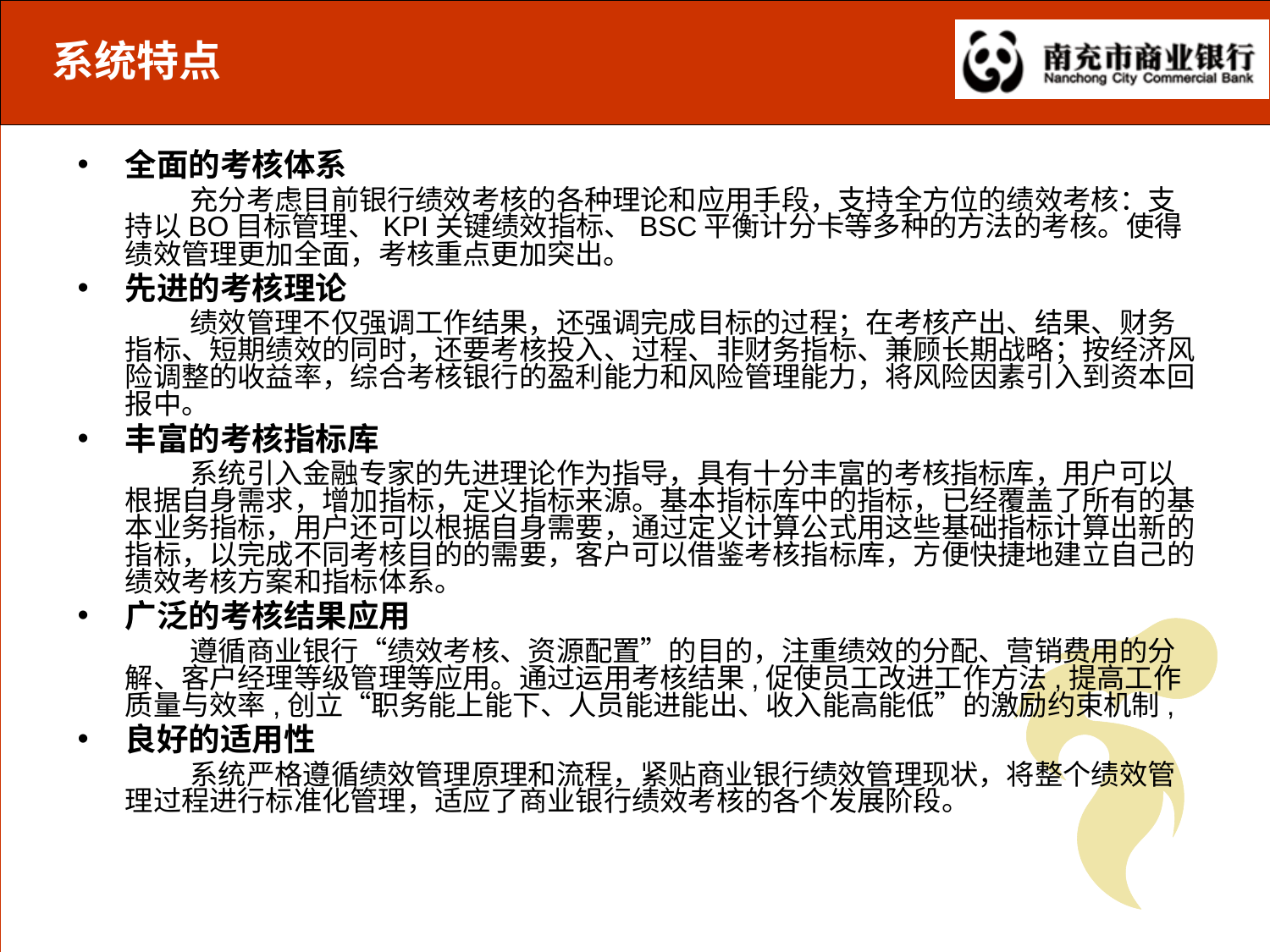

# 系统特点
全面的考核体系
充分考虑目前银行绩效考核的各种理论和应用手段，支持全方位的绩效考核：支持以BO目标管理、KPI关键绩效指标、BSC平衡计分卡等多种的方法的考核。使得绩效管理更加全面，考核重点更加突出。
先进的考核理论
绩效管理不仅强调工作结果，还强调完成目标的过程；在考核产出、结果、财务指标、短期绩效的同时，还要考核投入、过程、非财务指标、兼顾长期战略；按经济风险调整的收益率，综合考核银行的盈利能力和风险管理能力，将风险因素引入到资本回报中。
丰富的考核指标库
系统引入金融专家的先进理论作为指导，具有十分丰富的考核指标库，用户可以根据自身需求，增加指标，定义指标来源。基本指标库中的指标，已经覆盖了所有的基本业务指标，用户还可以根据自身需要，通过定义计算公式用这些基础指标计算出新的指标，以完成不同考核目的的需要，客户可以借鉴考核指标库，方便快捷地建立自己的绩效考核方案和指标体系。
广泛的考核结果应用
遵循商业银行“绩效考核、资源配置”的目的，注重绩效的分配、营销费用的分解、客户经理等级管理等应用。通过运用考核结果,促使员工改进工作方法,提高工作质量与效率,创立“职务能上能下、人员能进能出、收入能高能低”的激励约束机制,
良好的适用性
系统严格遵循绩效管理原理和流程，紧贴商业银行绩效管理现状，将整个绩效管理过程进行标准化管理，适应了商业银行绩效考核的各个发展阶段。